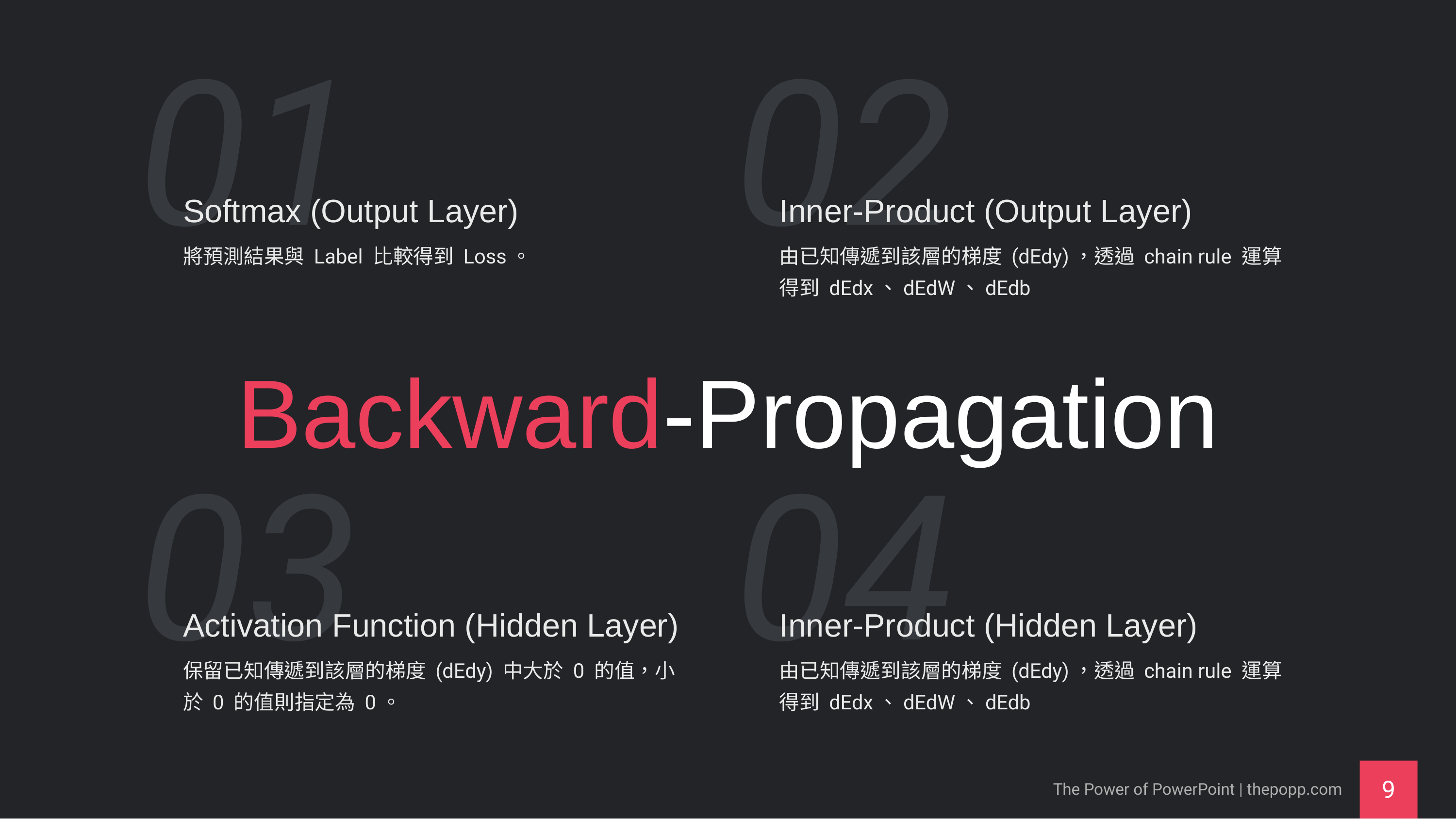

01
02
Softmax (Output Layer)
Inner-Product (Output Layer)
將預測結果與 Label 比較得到 Loss。
由已知傳遞到該層的梯度 (dEdy)，透過 chain rule 運算得到 dEdx、dEdW、dEdb
# Backward-Propagation
03
04
Activation Function (Hidden Layer)
Inner-Product (Hidden Layer)
保留已知傳遞到該層的梯度 (dEdy) 中大於 0 的值，小於 0 的值則指定為 0。
由已知傳遞到該層的梯度 (dEdy)，透過 chain rule 運算得到 dEdx、dEdW、dEdb
The Power of PowerPoint | thepopp.com
9